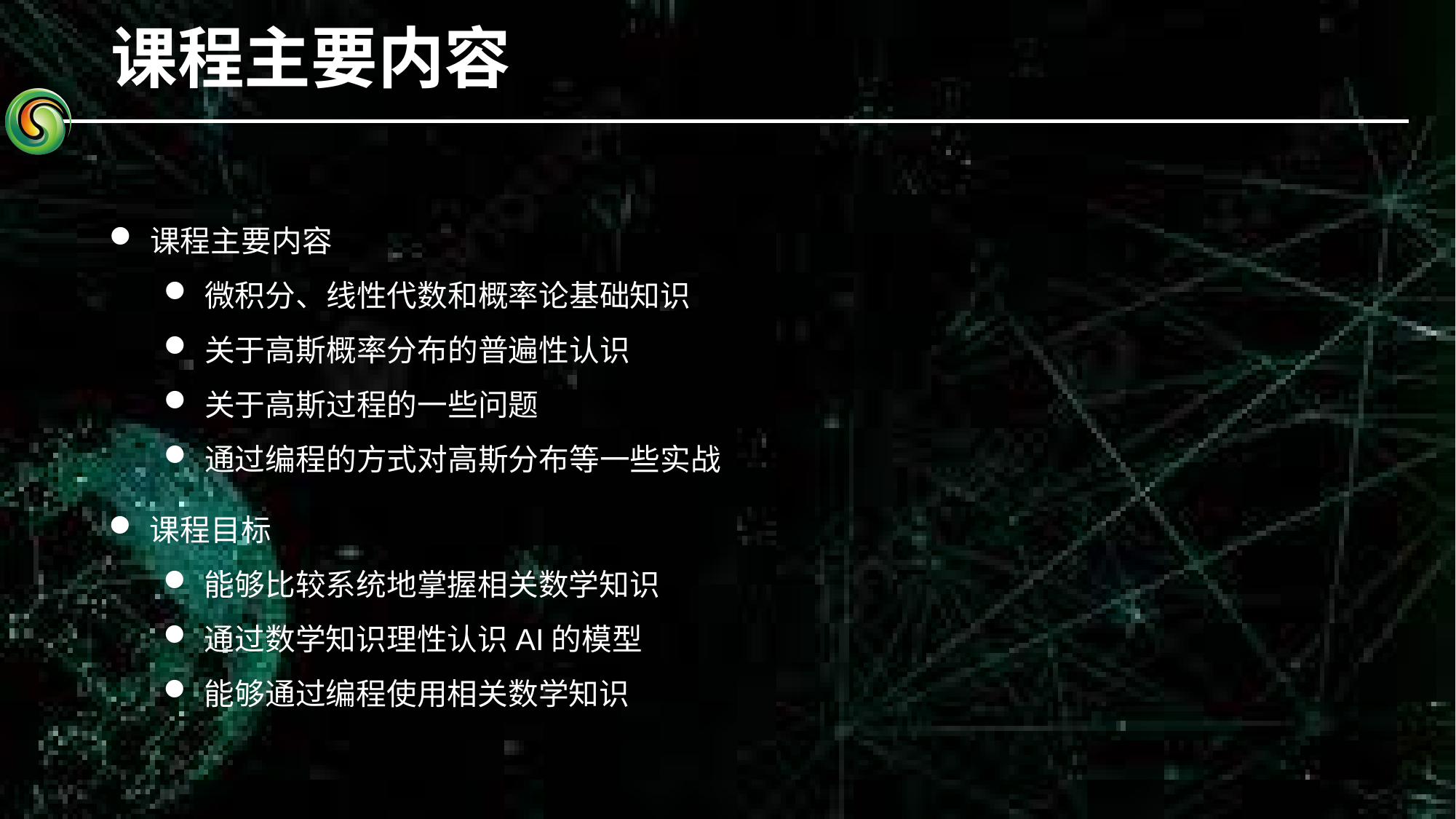

# 课程主要内容
课程主要内容
微积分、线性代数和概率论基础知识
关于高斯概率分布的普遍性认识
关于高斯过程的一些问题
通过编程的方式对高斯分布等一些实战
课程目标
能够比较系统地掌握相关数学知识
通过数学知识理性认识AI的模型
能够通过编程使用相关数学知识